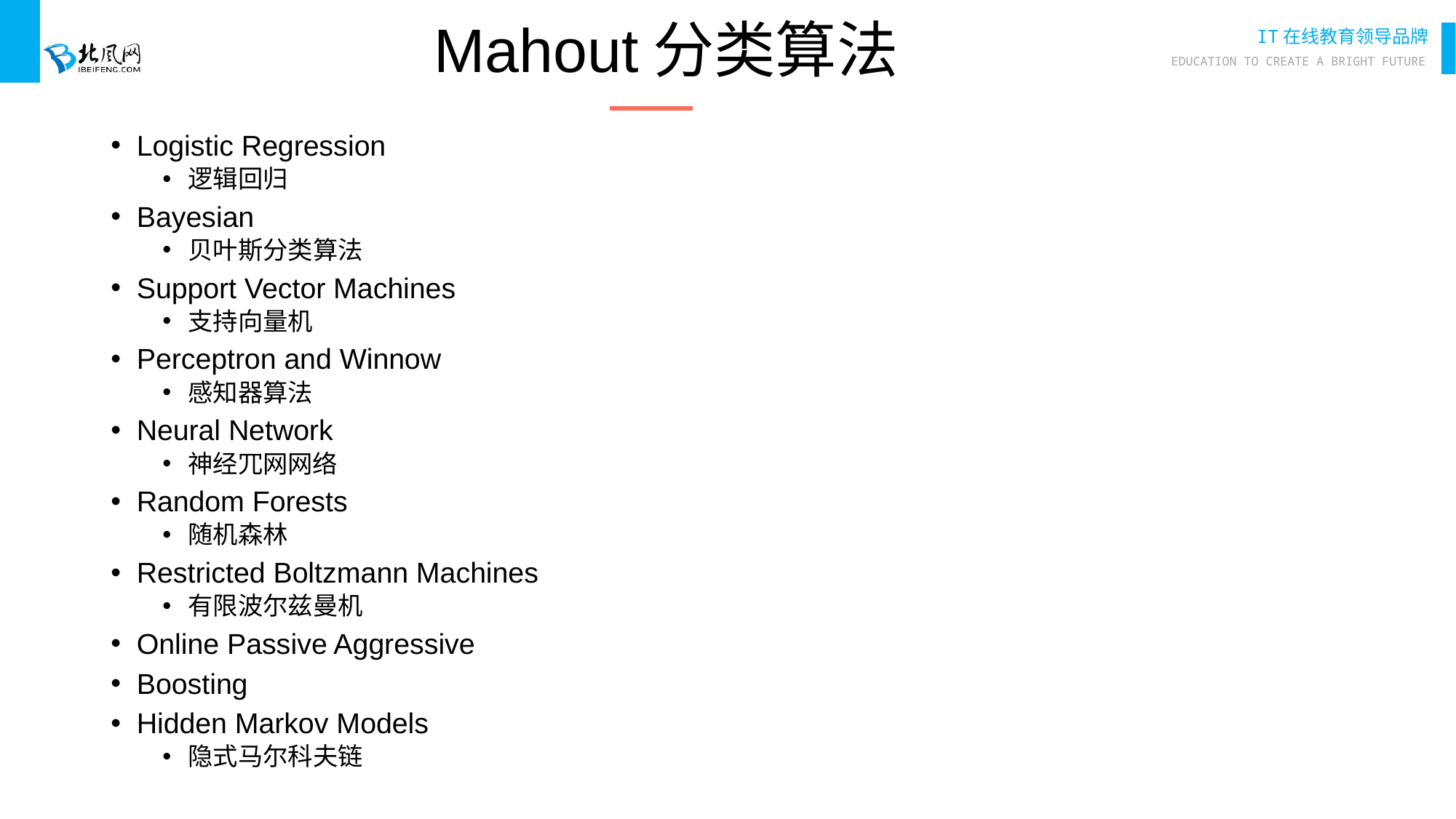

# Mahout分类算法
Logistic Regression
逻辑回归
Bayesian
贝叶斯分类算法
Support Vector Machines
支持向量机
Perceptron and Winnow
感知器算法
Neural Network
神经⺴⽹网络
Random Forests
随机森林
Restricted Boltzmann Machines
有限波尔兹曼机
Online Passive Aggressive
Boosting
Hidden Markov Models
隐式马尔科夫链